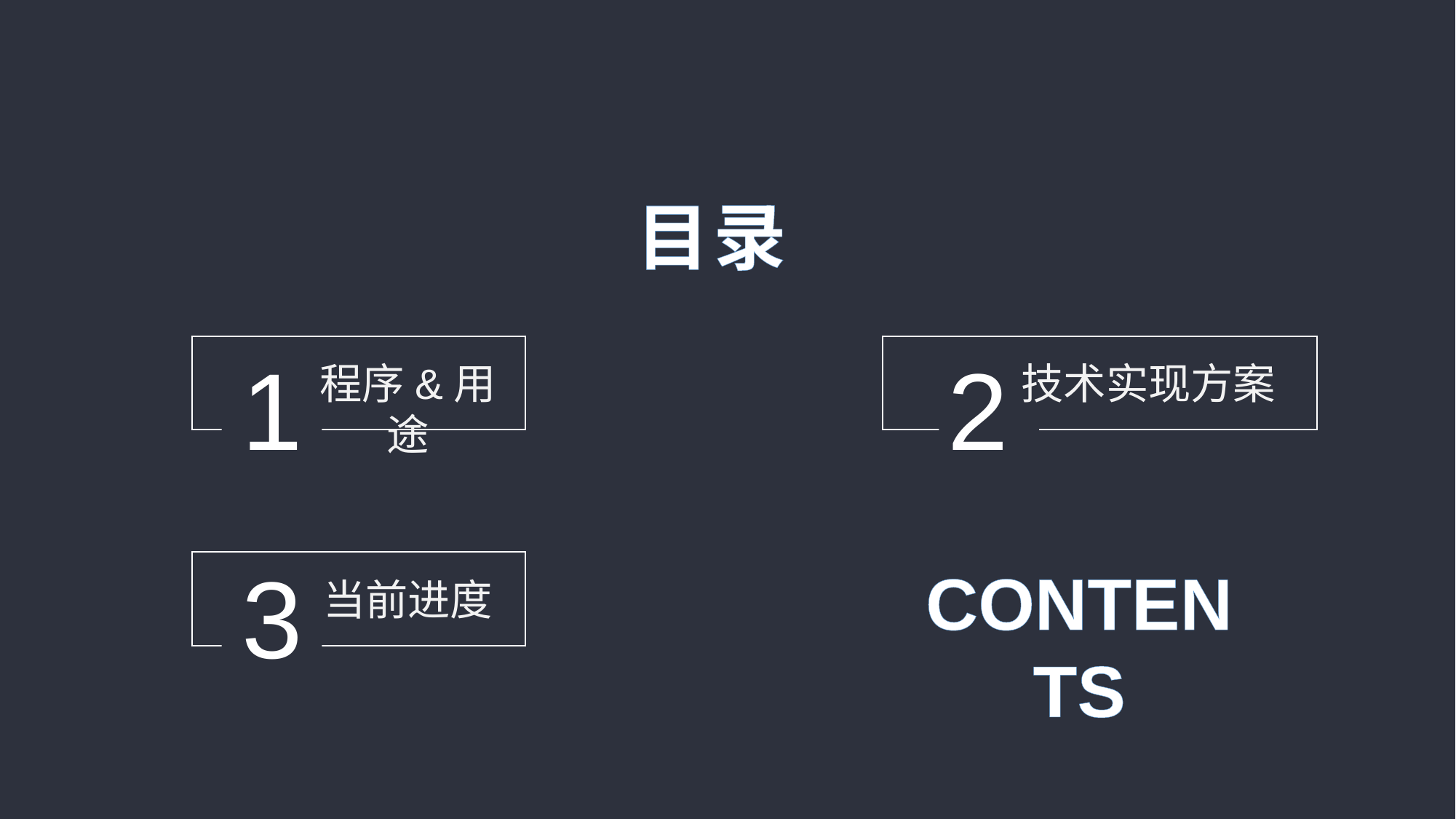

目录

1
2
程序&用途
技术实现方案

3
CONTENTS

当前进度